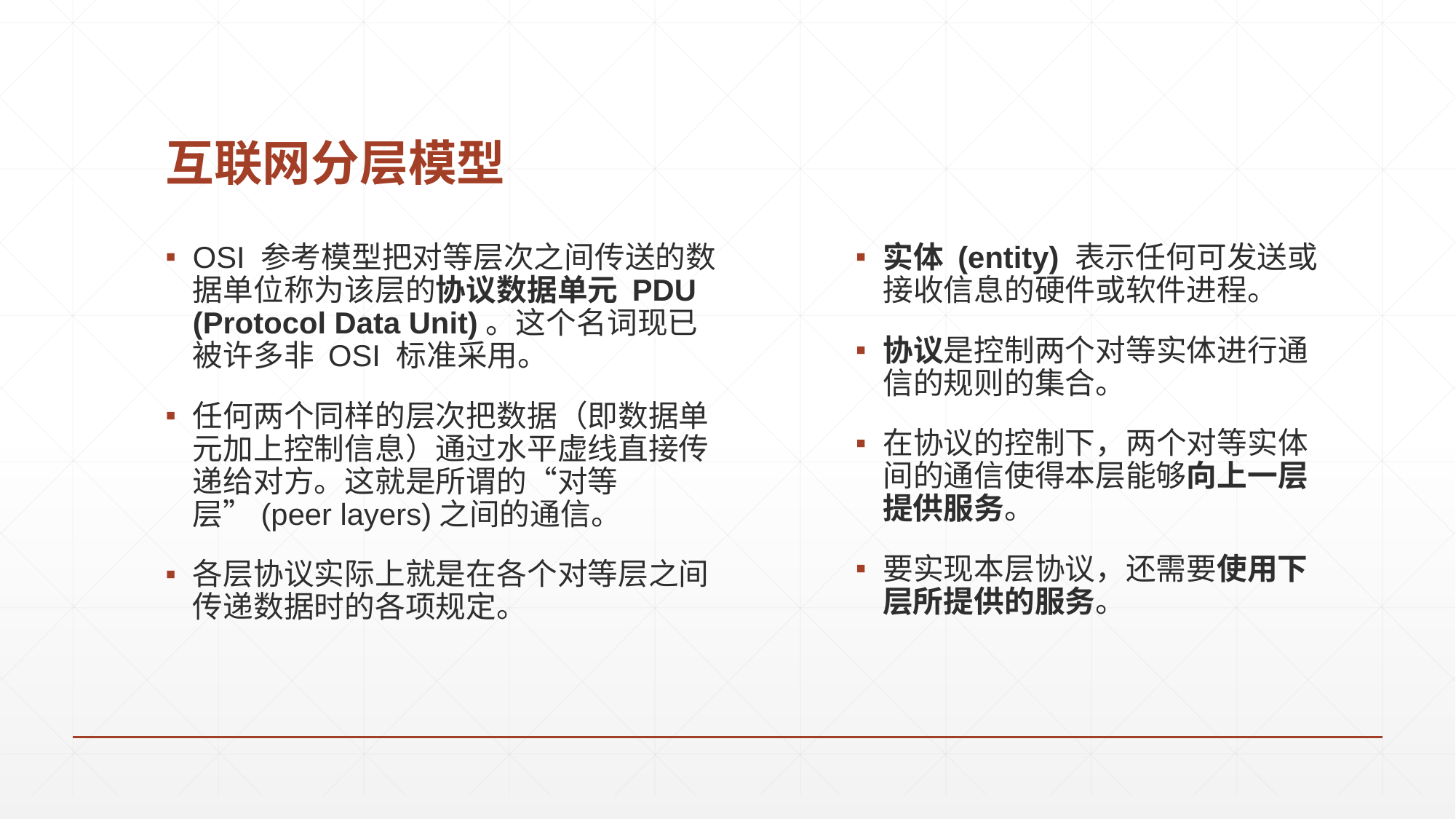

# 互联网分层模型
实体 (entity) 表示任何可发送或接收信息的硬件或软件进程。
协议是控制两个对等实体进行通信的规则的集合。
在协议的控制下，两个对等实体间的通信使得本层能够向上一层提供服务。
要实现本层协议，还需要使用下层所提供的服务。
OSI 参考模型把对等层次之间传送的数据单位称为该层的协议数据单元 PDU (Protocol Data Unit)。这个名词现已被许多非 OSI 标准采用。
任何两个同样的层次把数据（即数据单元加上控制信息）通过水平虚线直接传递给对方。这就是所谓的“对等层”(peer layers)之间的通信。
各层协议实际上就是在各个对等层之间传递数据时的各项规定。